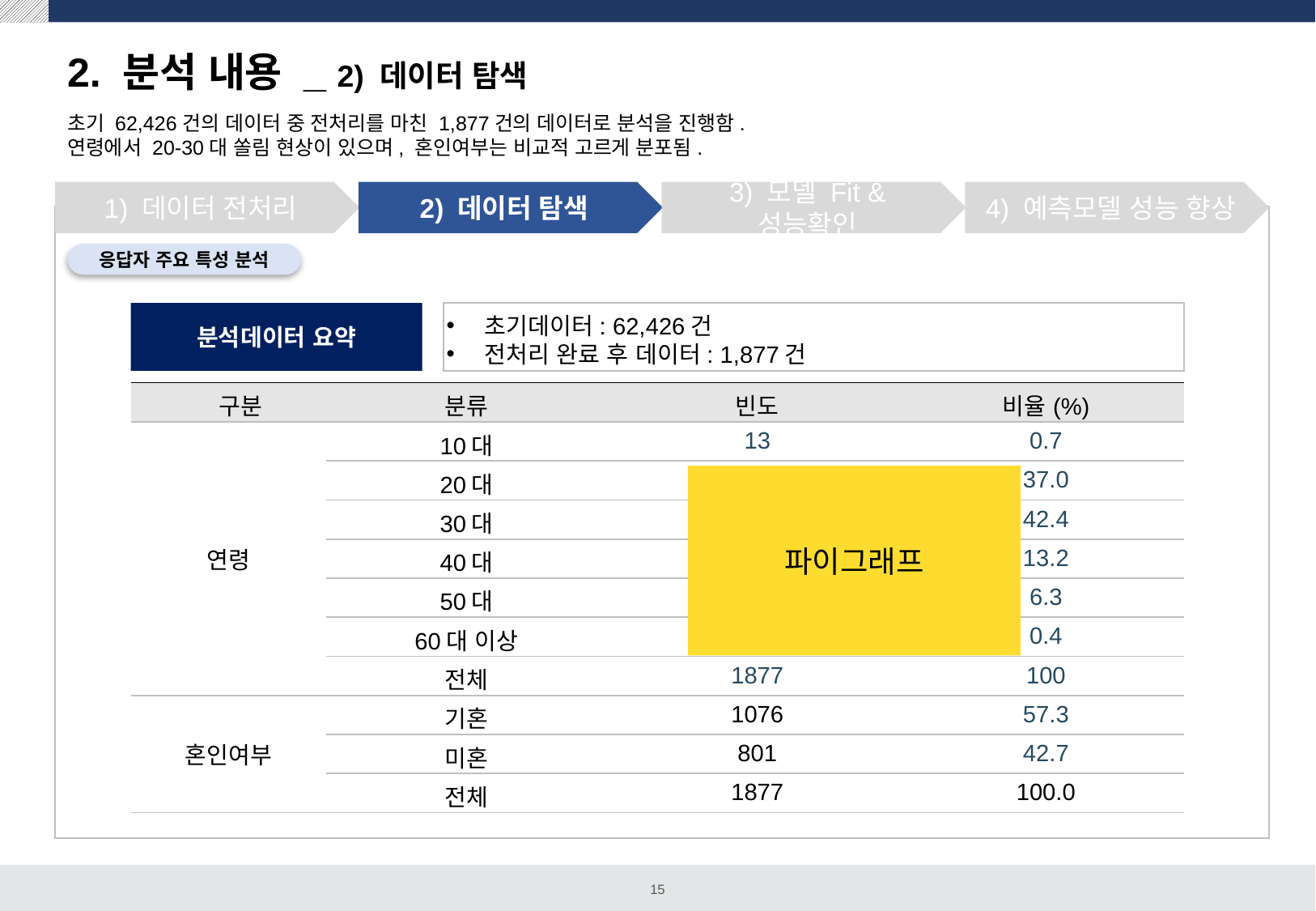

# 2. 분석 내용 _ 2) 데이터 탐색
초기 62,426건의 데이터 중 전처리를 마친 1,877건의 데이터로 분석을 진행함.
연령에서 20-30대 쏠림 현상이 있으며, 혼인여부는 비교적 고르게 분포됨.
1) 데이터 전처리
2) 데이터 탐색
3) 모델 Fit & 성능확인
4) 예측모델 성능 향상

응답자 주요 특성 분석
분석데이터 요약

초기데이터: 62,426건
전처리 완료 후 데이터: 1,877건
| 구분 | 분류 | 빈도 | 비율(%) |
| --- | --- | --- | --- |
| 연령 | 10대 | 13 | 0.7 |
|  | 20대 | 694 | 37.0 |
|  | 30대 | 795 | 42.4 |
|  | 40대 | 247 | 13.2 |
|  | 50대 | 119 | 6.3 |
|  | 60대 이상 | 9 | 0.4 |
|  | 전체 | 1877 | 100 |
| 혼인여부 | 기혼 | 1076 | 57.3 |
|  | 미혼 | 801 | 42.7 |
|  | 전체 | 1877 | 100.0 |
파이그래프